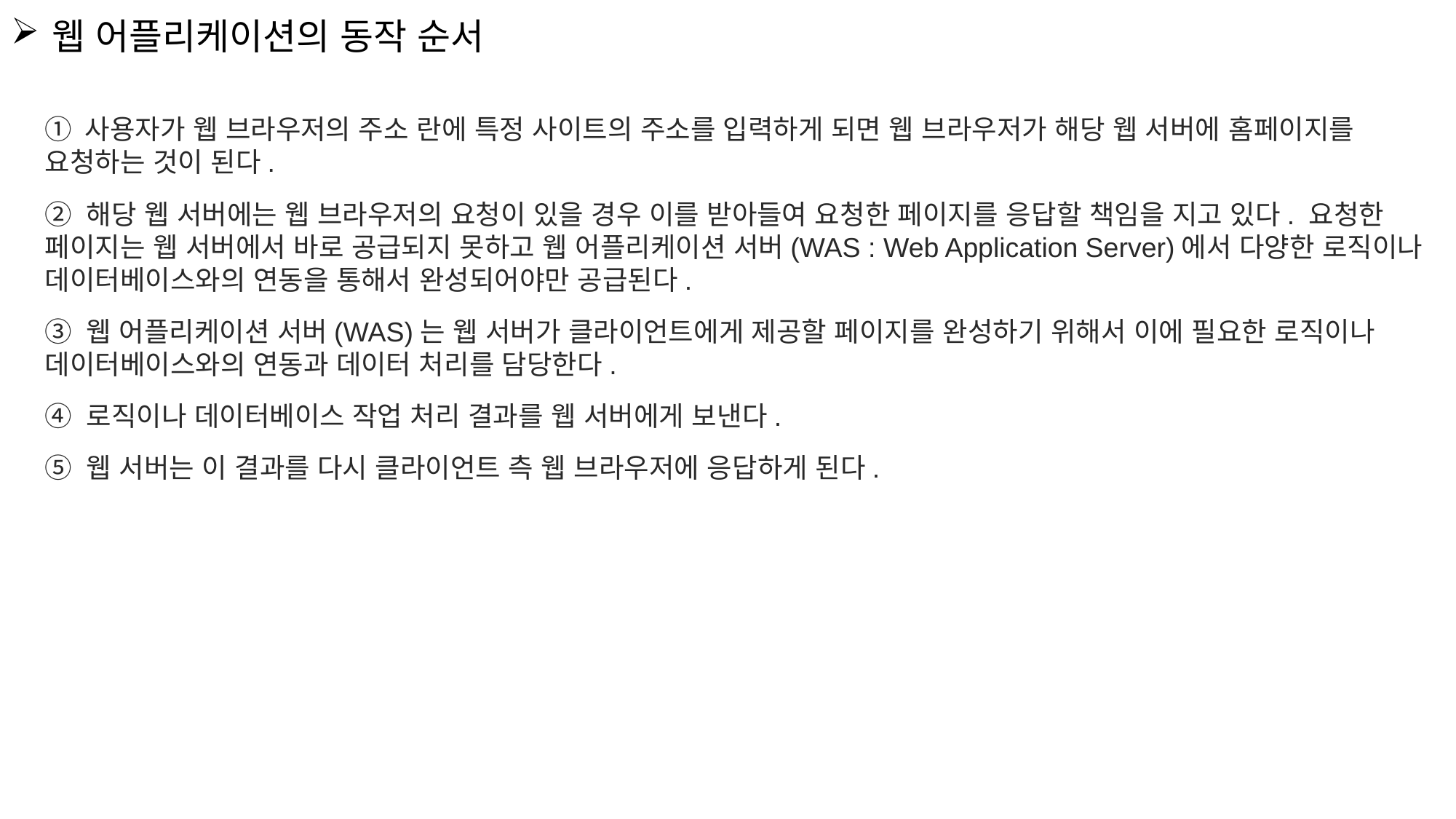

웹 어플리케이션의 동작 순서
① 사용자가 웹 브라우저의 주소 란에 특정 사이트의 주소를 입력하게 되면 웹 브라우저가 해당 웹 서버에 홈페이지를 요청하는 것이 된다.
② 해당 웹 서버에는 웹 브라우저의 요청이 있을 경우 이를 받아들여 요청한 페이지를 응답할 책임을 지고 있다. 요청한 페이지는 웹 서버에서 바로 공급되지 못하고 웹 어플리케이션 서버(WAS : Web Application Server)에서 다양한 로직이나 데이터베이스와의 연동을 통해서 완성되어야만 공급된다.
③ 웹 어플리케이션 서버(WAS)는 웹 서버가 클라이언트에게 제공할 페이지를 완성하기 위해서 이에 필요한 로직이나 데이터베이스와의 연동과 데이터 처리를 담당한다.
④ 로직이나 데이터베이스 작업 처리 결과를 웹 서버에게 보낸다.
⑤ 웹 서버는 이 결과를 다시 클라이언트 측 웹 브라우저에 응답하게 된다.